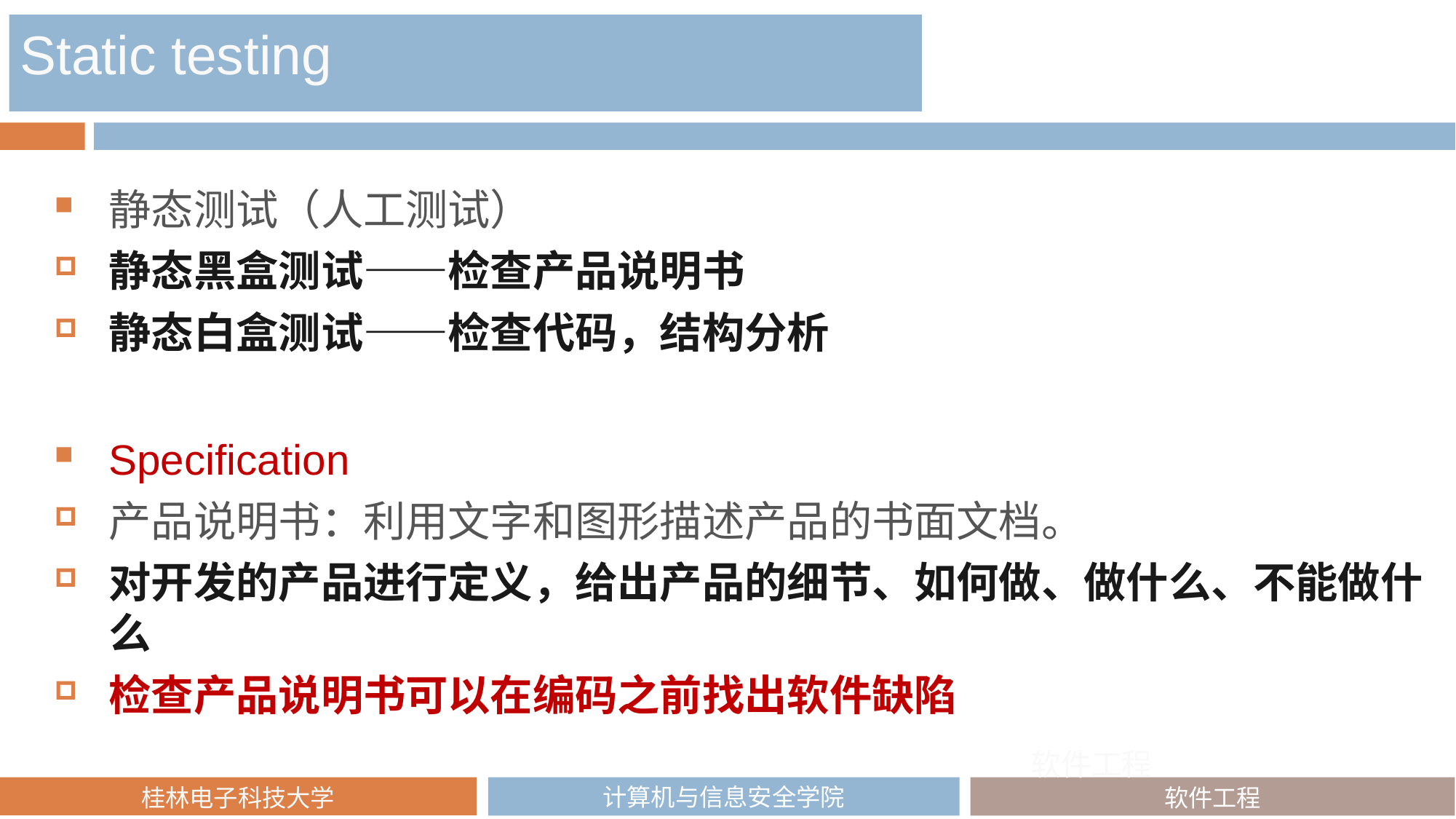

Static testing
静态测试（人工测试）
静态黑盒测试——检查产品说明书
静态白盒测试——检查代码，结构分析
Specification
产品说明书：利用文字和图形描述产品的书面文档。
对开发的产品进行定义，给出产品的细节、如何做、做什么、不能做什么
检查产品说明书可以在编码之前找出软件缺陷

软件工程